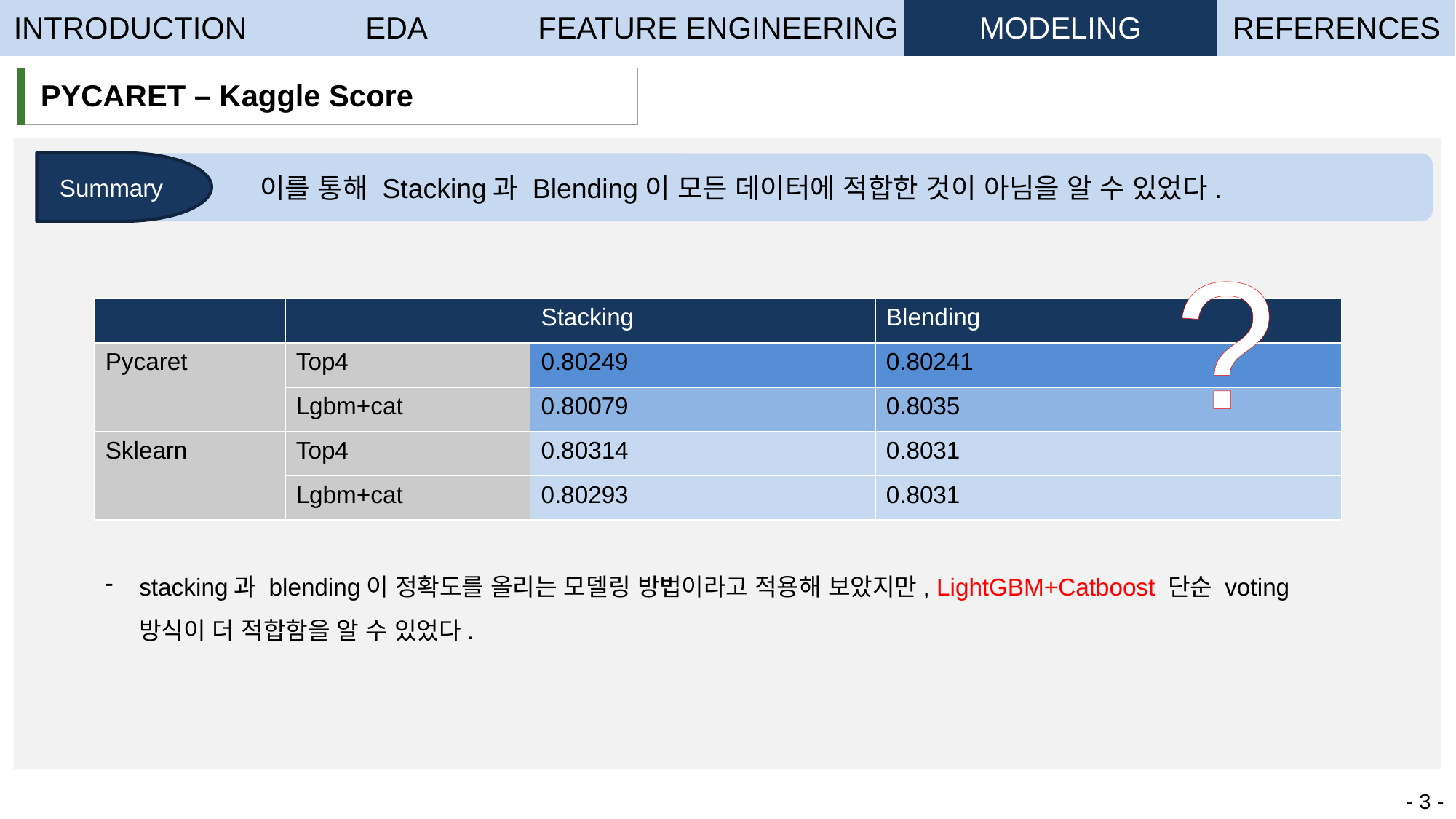

| INTRODUCTION | EDA | FEATURE ENGINEERING | MODELING | REFERENCES |
| --- | --- | --- | --- | --- |
| PYCARET – Kaggle Score |
| --- |

Summary
 이를 통해 Stacking과 Blending이 모든 데이터에 적합한 것이 아님을 알 수 있었다.
?
|  |  | Stacking | Blending |
| --- | --- | --- | --- |
| Pycaret | Top4 | 0.80249 | 0.80241 |
|  | Lgbm+cat | 0.80079 | 0.8035 |
| Sklearn | Top4 | 0.80314 | 0.8031 |
|  | Lgbm+cat | 0.80293 | 0.8031 |
stacking과 blending이 정확도를 올리는 모델링 방법이라고 적용해 보았지만, LightGBM+Catboost 단순 voting 방식이 더 적합함을 알 수 있었다.
- 3 -